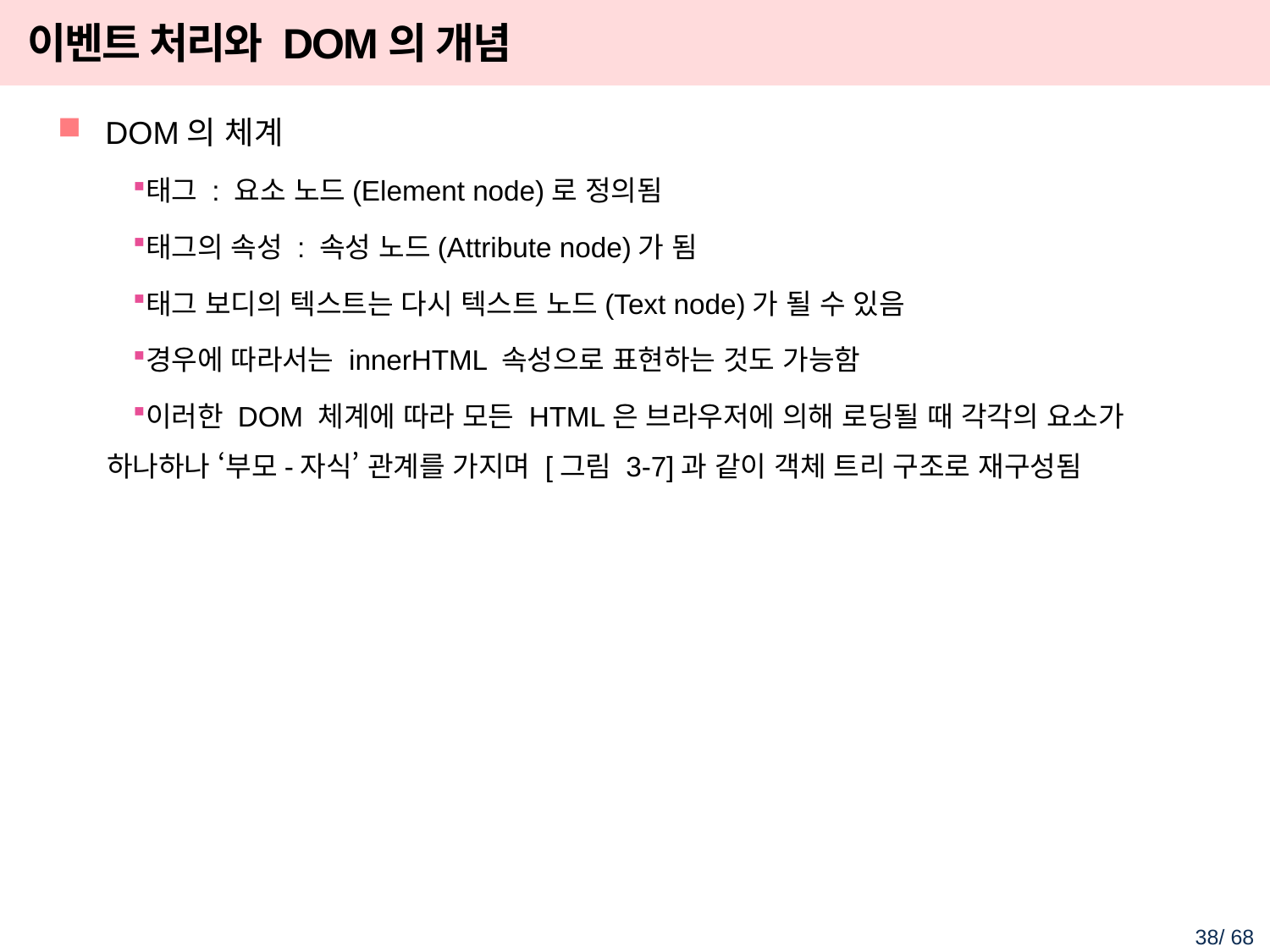

# 이벤트 처리와 DOM의 개념
DOM의 체계
태그 : 요소 노드(Element node)로 정의됨
태그의 속성 : 속성 노드(Attribute node)가 됨
태그 보디의 텍스트는 다시 텍스트 노드(Text node)가 될 수 있음
경우에 따라서는 innerHTML 속성으로 표현하는 것도 가능함
이러한 DOM 체계에 따라 모든 HTML은 브라우저에 의해 로딩될 때 각각의 요소가 하나하나 ‘부모-자식’ 관계를 가지며 [그림 3-7]과 같이 객체 트리 구조로 재구성됨